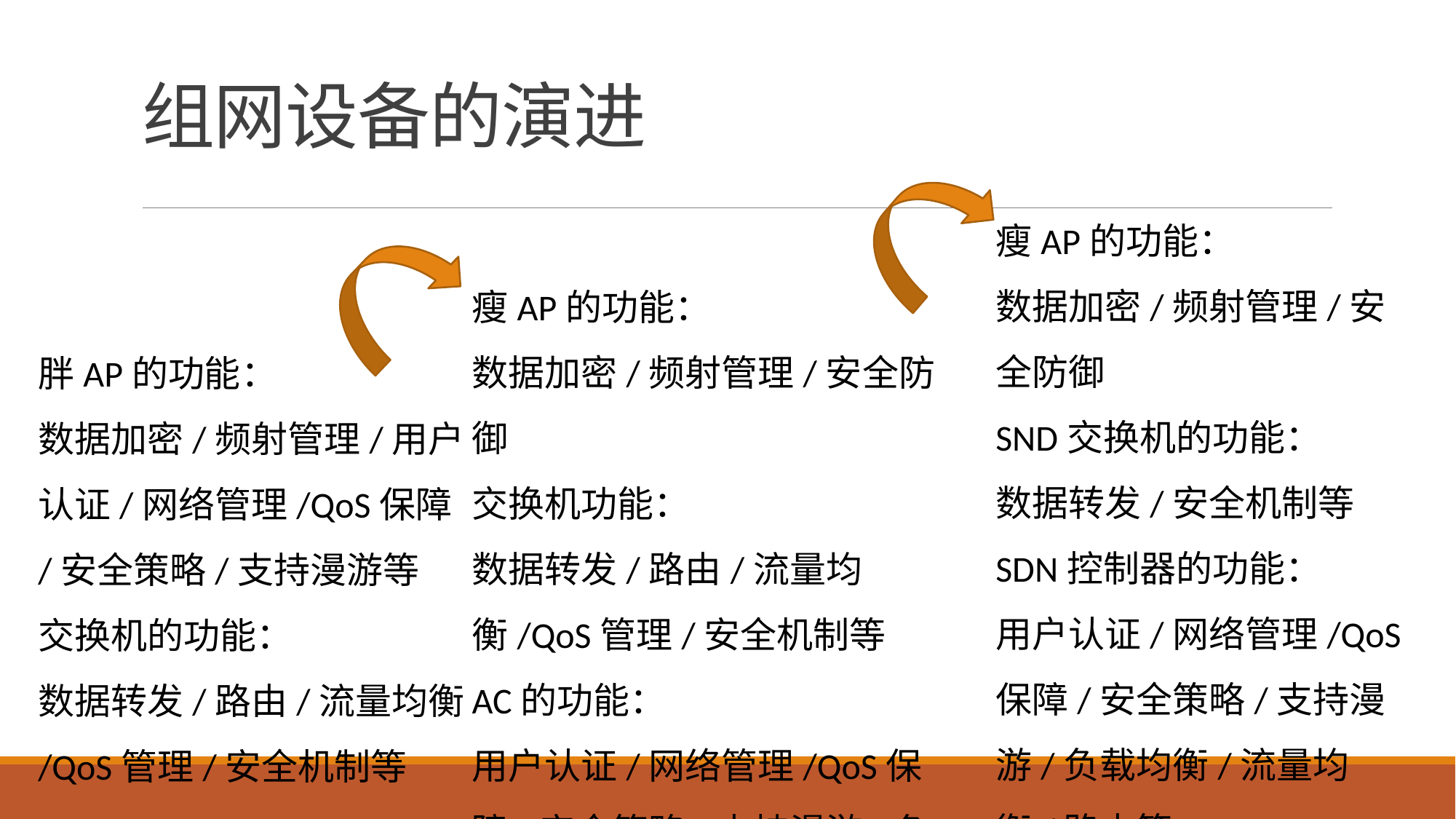

# 组网设备的演进

瘦AP的功能：
数据加密/频射管理/安全防御
SND交换机的功能：
数据转发/安全机制等
SDN控制器的功能：
用户认证/网络管理/QoS保障/安全策略/支持漫游/负载均衡/流量均衡/路由等

瘦AP的功能：
数据加密/频射管理/安全防御
交换机功能：
数据转发/路由/流量均衡/QoS管理/安全机制等
AC的功能：
用户认证/网络管理/QoS保障/安全策略/支持漫游/负载均衡
胖AP的功能：
数据加密/频射管理/用户认证/网络管理/QoS保障/安全策略/支持漫游等
交换机的功能：
数据转发/路由/流量均衡/QoS管理/安全机制等